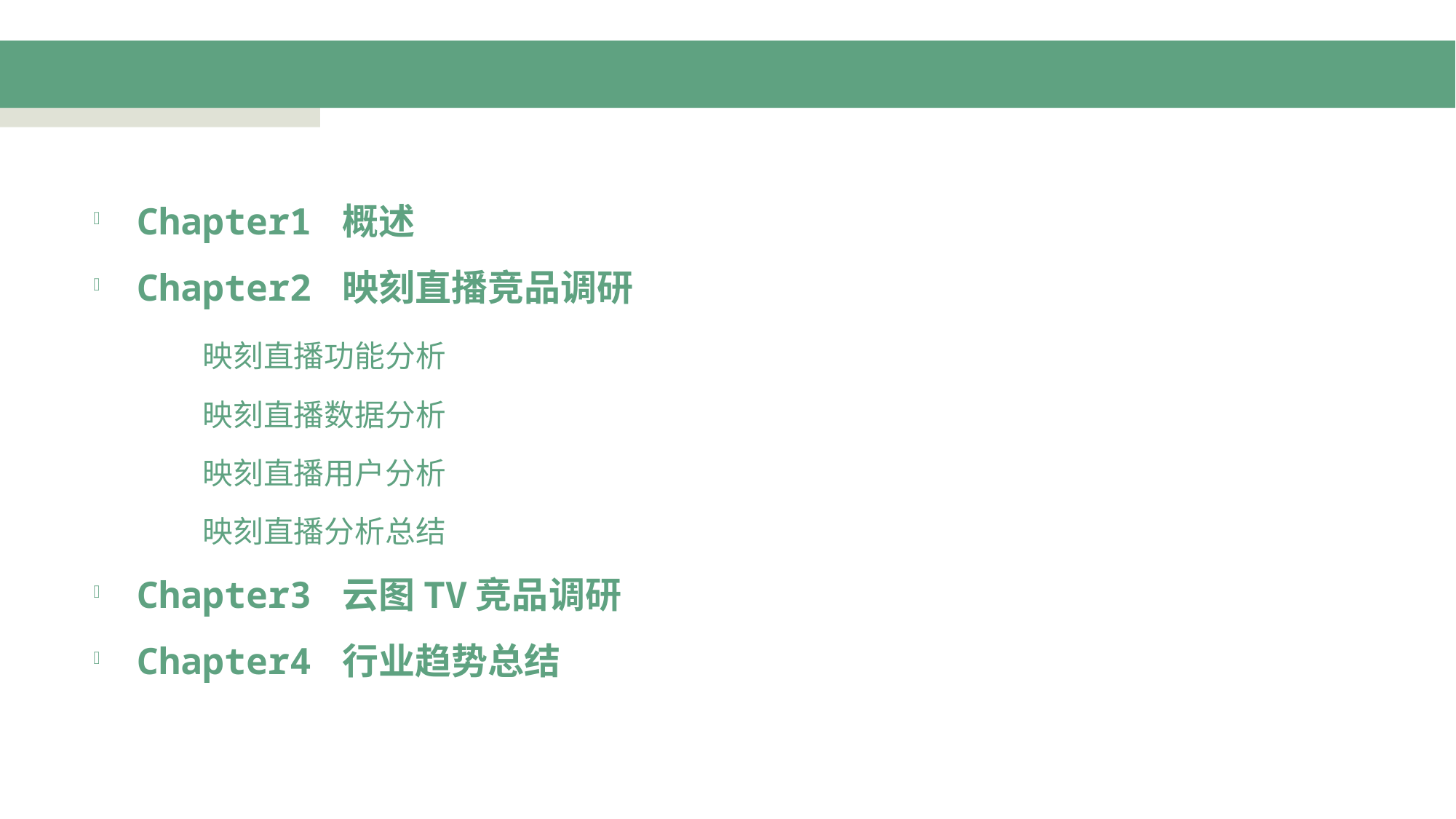

Chapter1 概述
Chapter2 映刻直播竞品调研
	映刻直播功能分析
	映刻直播数据分析
	映刻直播用户分析
	映刻直播分析总结
Chapter3 云图TV竞品调研
Chapter4 行业趋势总结